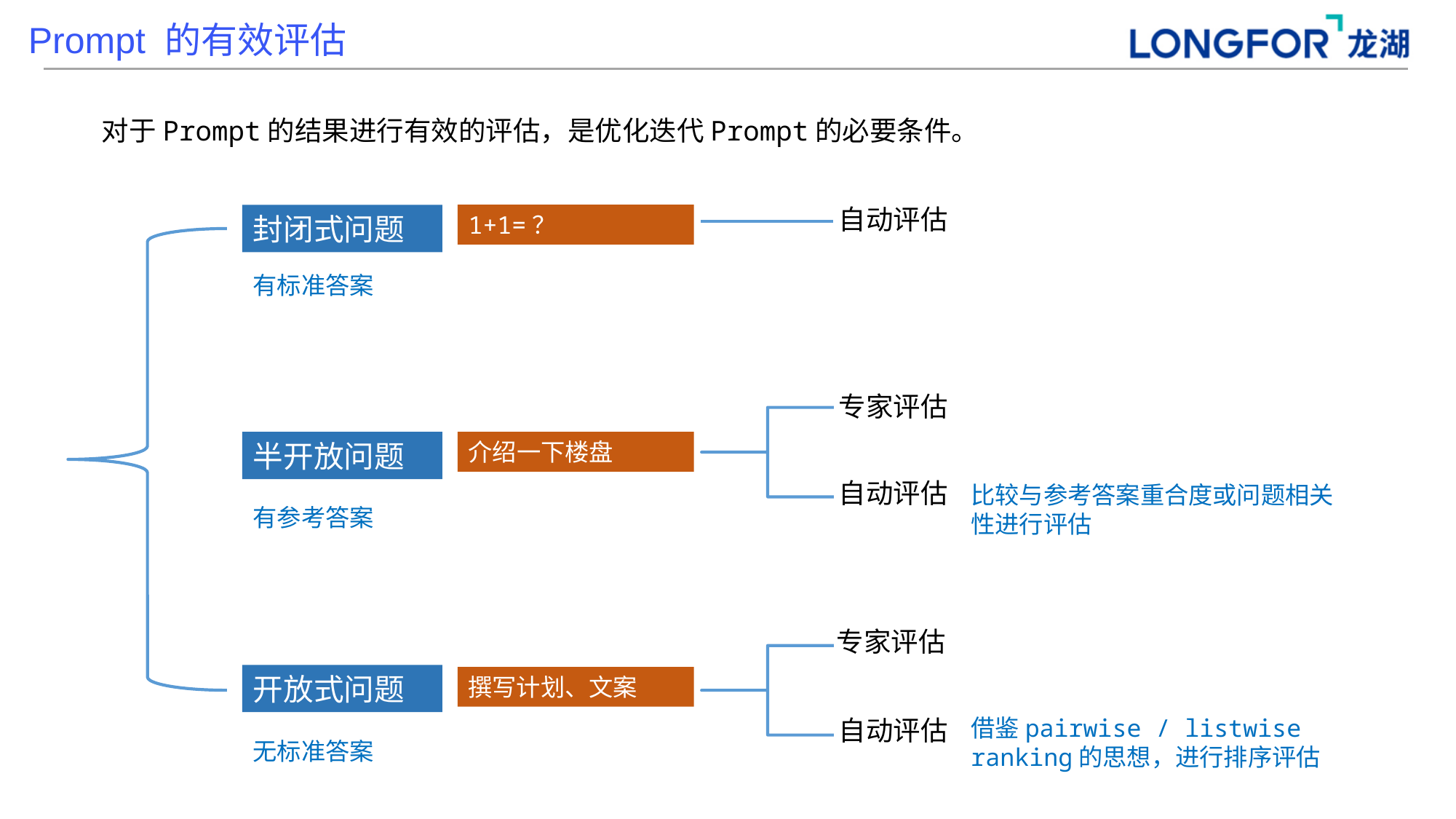

Prompt 的有效评估
对于Prompt的结果进行有效的评估，是优化迭代Prompt的必要条件。
自动评估
1+1=？
封闭式问题

有标准答案
专家评估

半开放问题
介绍一下楼盘
自动评估
比较与参考答案重合度或问题相关性进行评估
有参考答案
专家评估

开放式问题
撰写计划、文案
自动评估
借鉴pairwise / listwise ranking的思想，进行排序评估
无标准答案